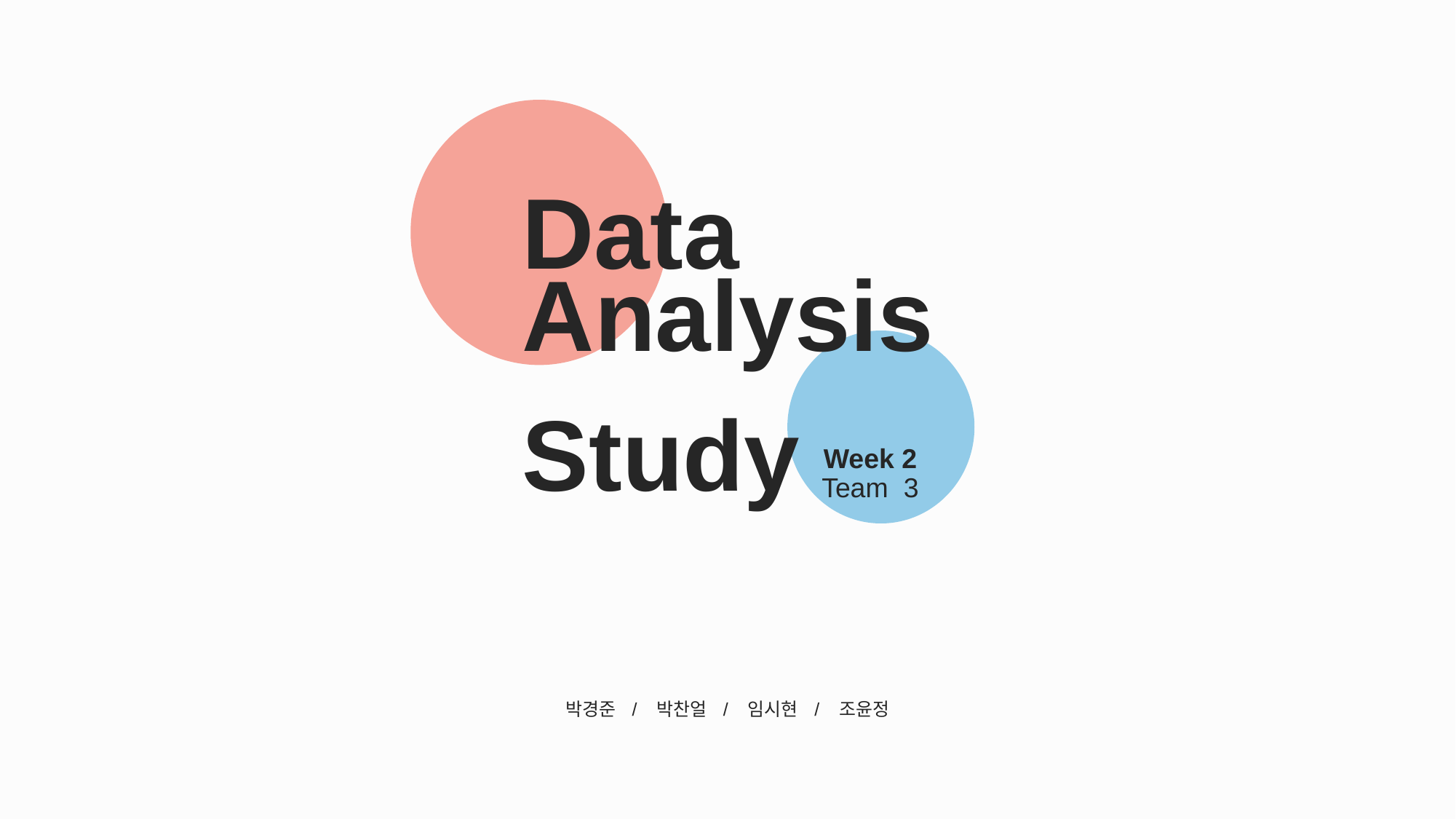

Data
Analysis
Study
Week 2
Team  3

박경준   /   박찬얼   /   임시현   /   조윤정